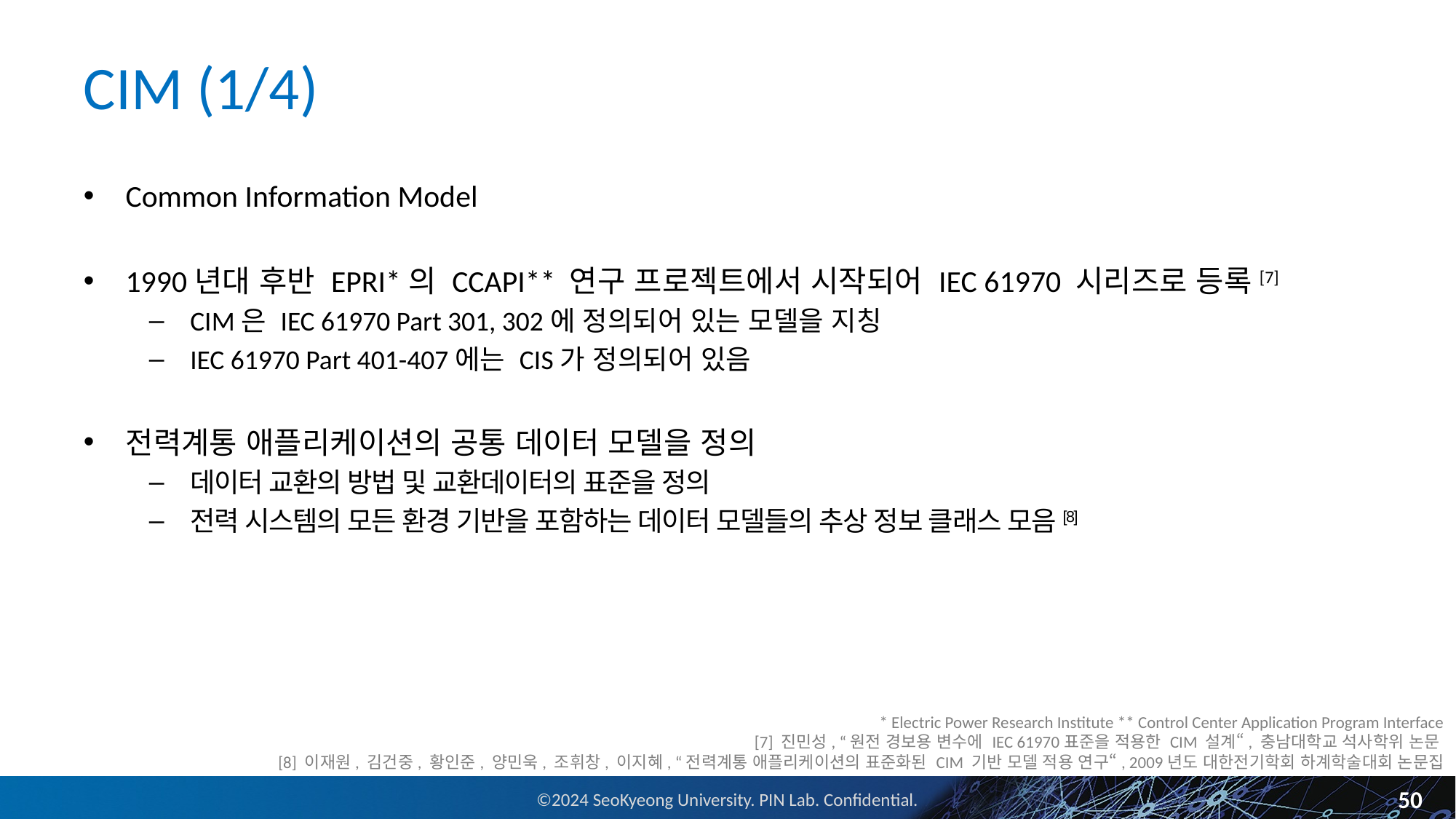

# CIM (1/4)
Common Information Model

1990년대 후반 EPRI*의 CCAPI** 연구 프로젝트에서 시작되어 IEC 61970 시리즈로 등록[7]
CIM은 IEC 61970 Part 301, 302에 정의되어 있는 모델을 지칭
IEC 61970 Part 401-407에는 CIS가 정의되어 있음

전력계통 애플리케이션의 공통 데이터 모델을 정의
데이터 교환의 방법 및 교환데이터의 표준을 정의
전력 시스템의 모든 환경 기반을 포함하는 데이터 모델들의 추상 정보 클래스 모음[8]
* Electric Power Research Institute ** Control Center Application Program Interface
[7] 진민성, “원전 경보용 변수에 IEC 61970표준을 적용한 CIM 설계“, 충남대학교 석사학위 논문
[8] 이재원, 김건중, 황인준, 양민욱, 조휘창, 이지혜, “전력계통 애플리케이션의 표준화된 CIM 기반 모델 적용 연구“, 2009년도 대한전기학회 하계학술대회 논문집
50